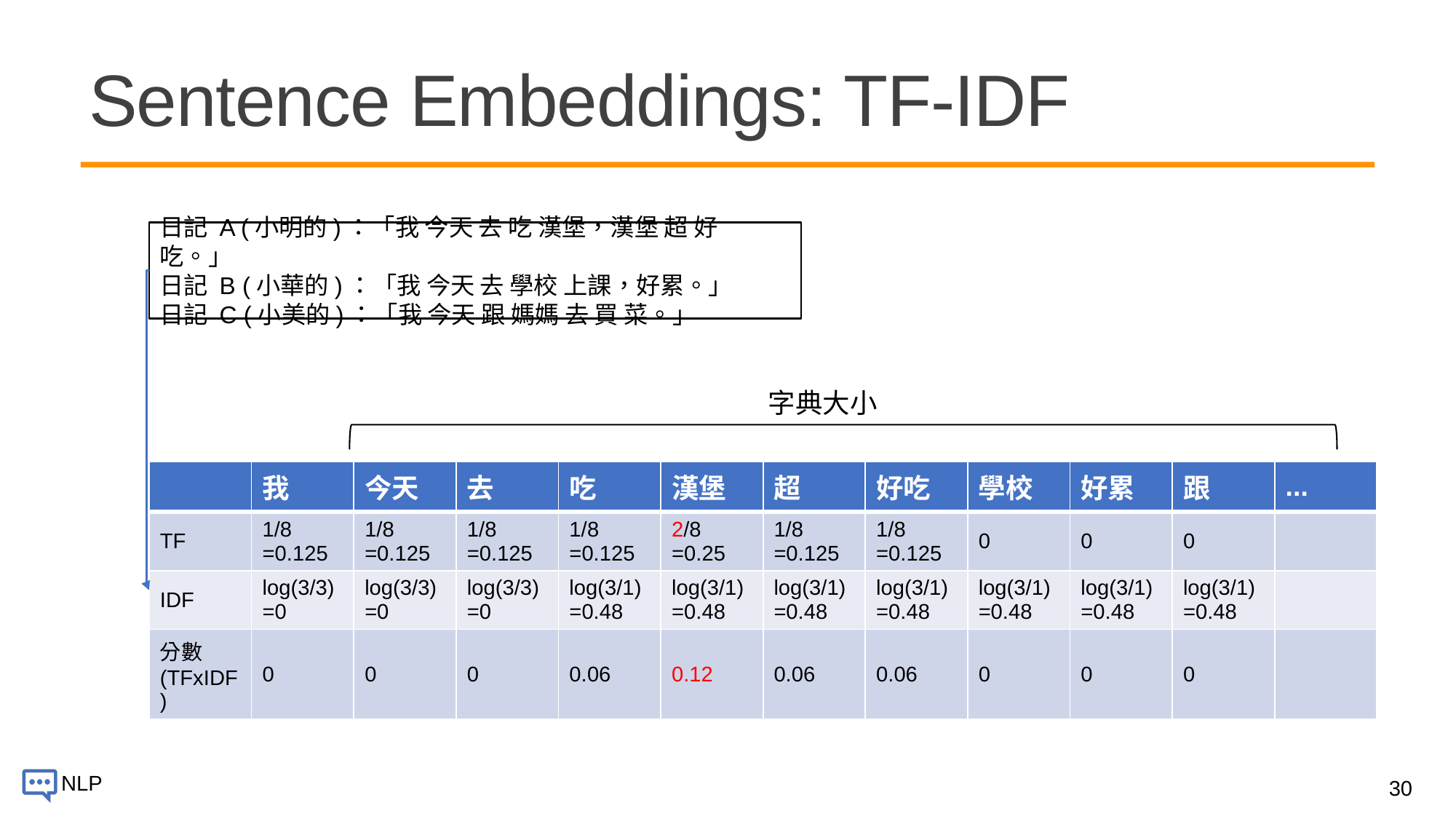

# Sentence Embeddings: TF-IDF
日記 A (小明的)：「我 今天 去 吃 漢堡，漢堡 超 好吃。」
日記 B (小華的)：「我 今天 去 學校 上課，好累。」
日記 C (小美的)：「我 今天 跟 媽媽 去 買 菜。」
字典大小
|  | 我 | 今天 | 去 | 吃 | 漢堡 | 超 | 好吃 | 學校 | 好累 | 跟 | ... |
| --- | --- | --- | --- | --- | --- | --- | --- | --- | --- | --- | --- |
| TF | 1/8 =0.125 | 1/8 =0.125 | 1/8 =0.125 | 1/8 =0.125 | 2/8 =0.25 | 1/8 =0.125 | 1/8 =0.125 | 0 | 0 | 0 |  |
| IDF | log(3/3)=0 | log(3/3)=0 | log(3/3)=0 | log(3/1)=0.48 | log(3/1)=0.48 | log(3/1)=0.48 | log(3/1)=0.48 | log(3/1)=0.48 | log(3/1)=0.48 | log(3/1)=0.48 |  |
| 分數(TFxIDF) | 0 | 0 | 0 | 0.06 | 0.12 | 0.06 | 0.06 | 0 | 0 | 0 |  |
30